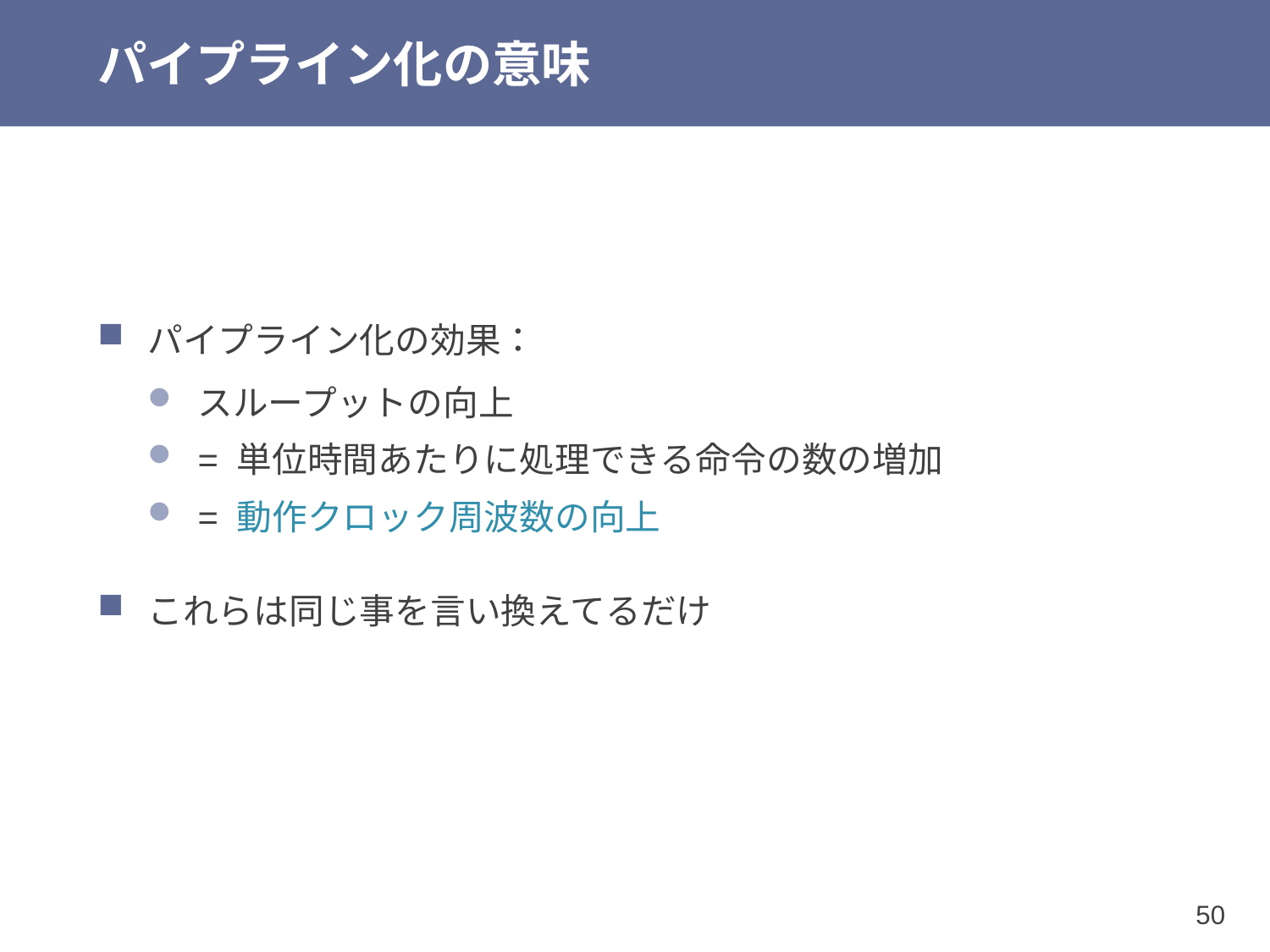

# パイプライン化の意味
パイプライン化の効果：
スループットの向上
= 単位時間あたりに処理できる命令の数の増加
= 動作クロック周波数の向上
これらは同じ事を言い換えてるだけ